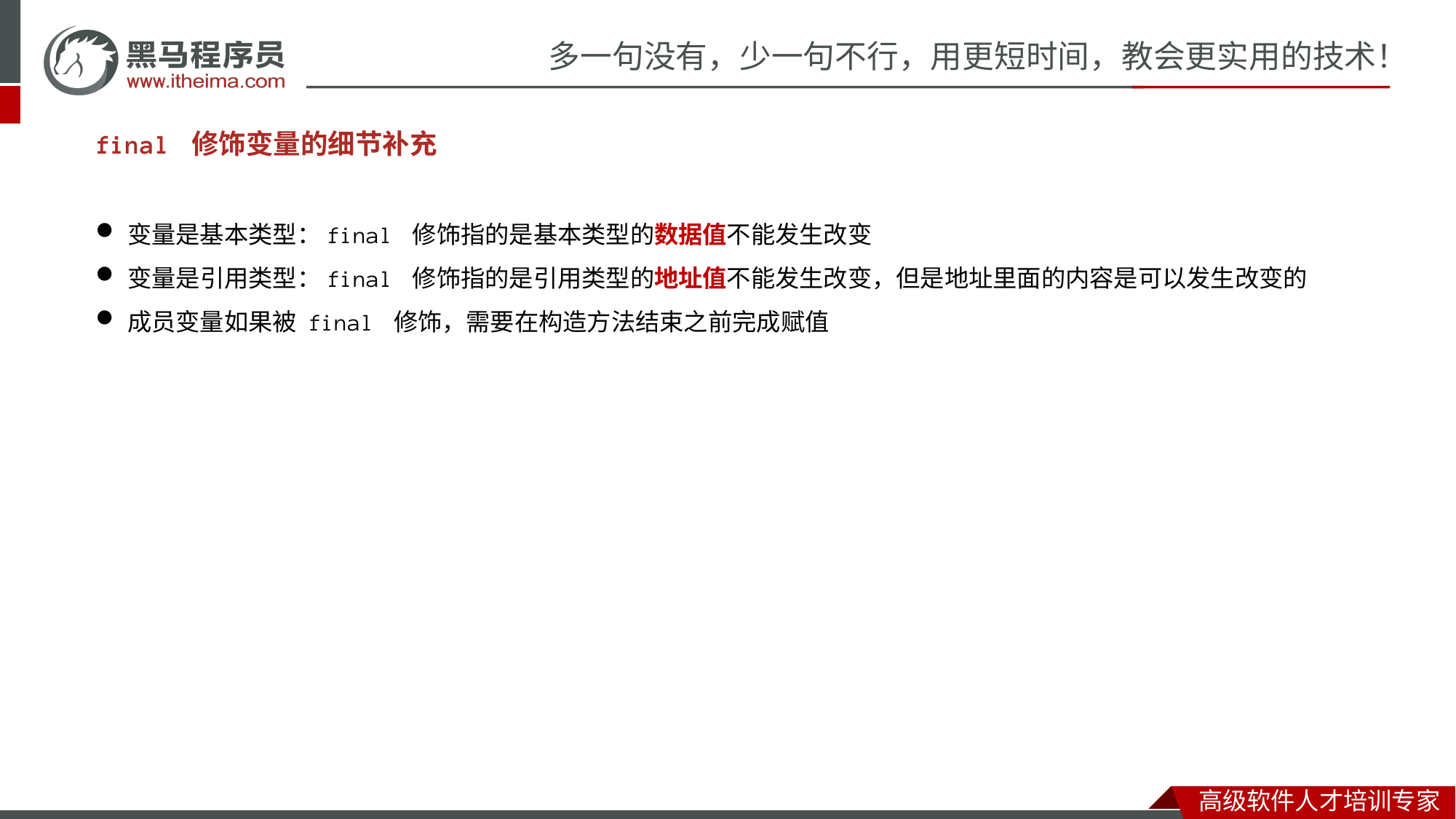

#
final 修饰变量的细节补充
变量是基本类型：final 修饰指的是基本类型的数据值不能发生改变
变量是引用类型：final 修饰指的是引用类型的地址值不能发生改变，但是地址里面的内容是可以发生改变的
成员变量如果被 final 修饰，需要在构造方法结束之前完成赋值